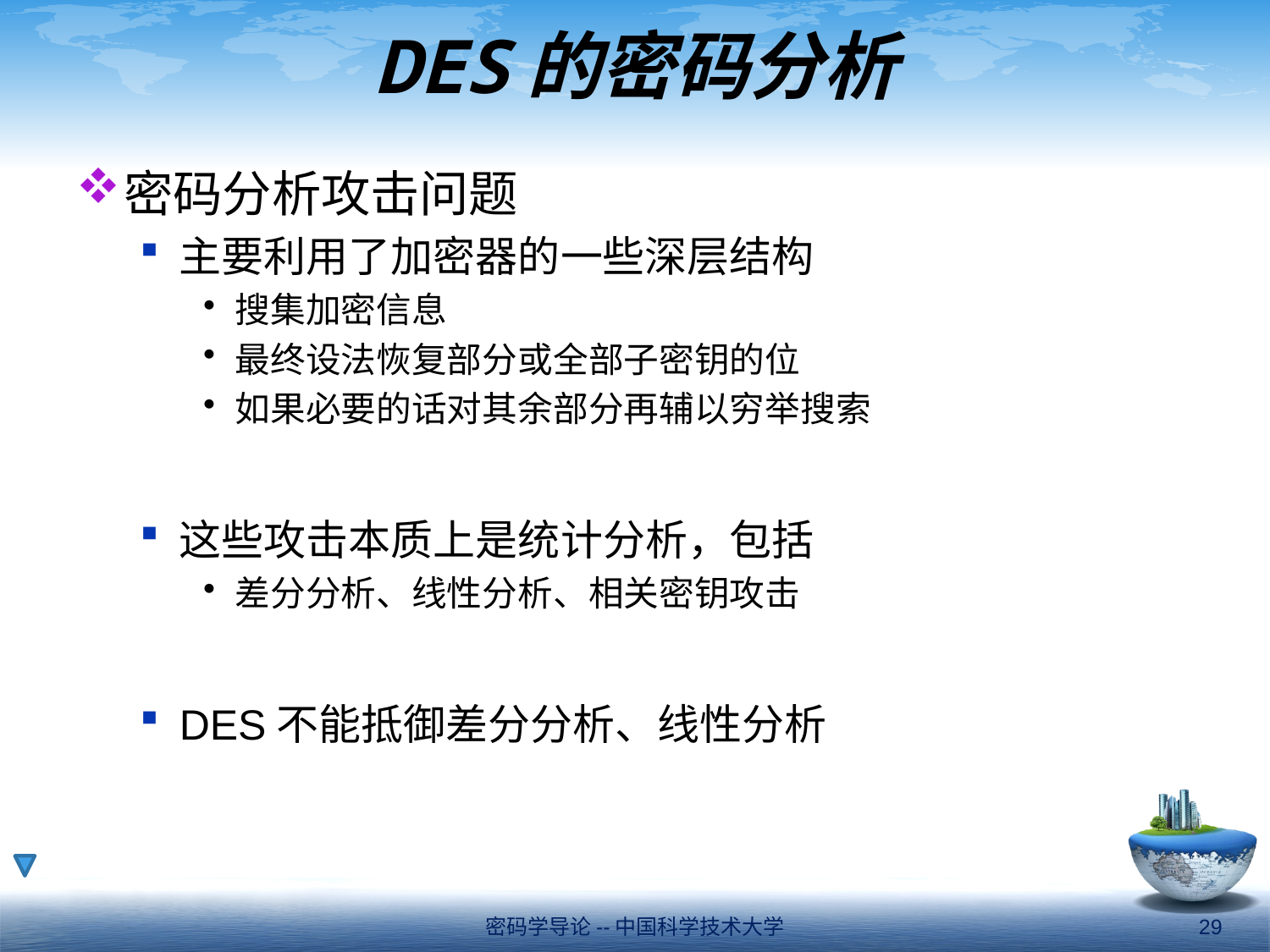

# DES的密码分析
密码分析攻击问题
主要利用了加密器的一些深层结构
搜集加密信息
最终设法恢复部分或全部子密钥的位
如果必要的话对其余部分再辅以穷举搜索

这些攻击本质上是统计分析，包括
差分分析、线性分析、相关密钥攻击

DES不能抵御差分分析、线性分析

密码学导论--中国科学技术大学
29